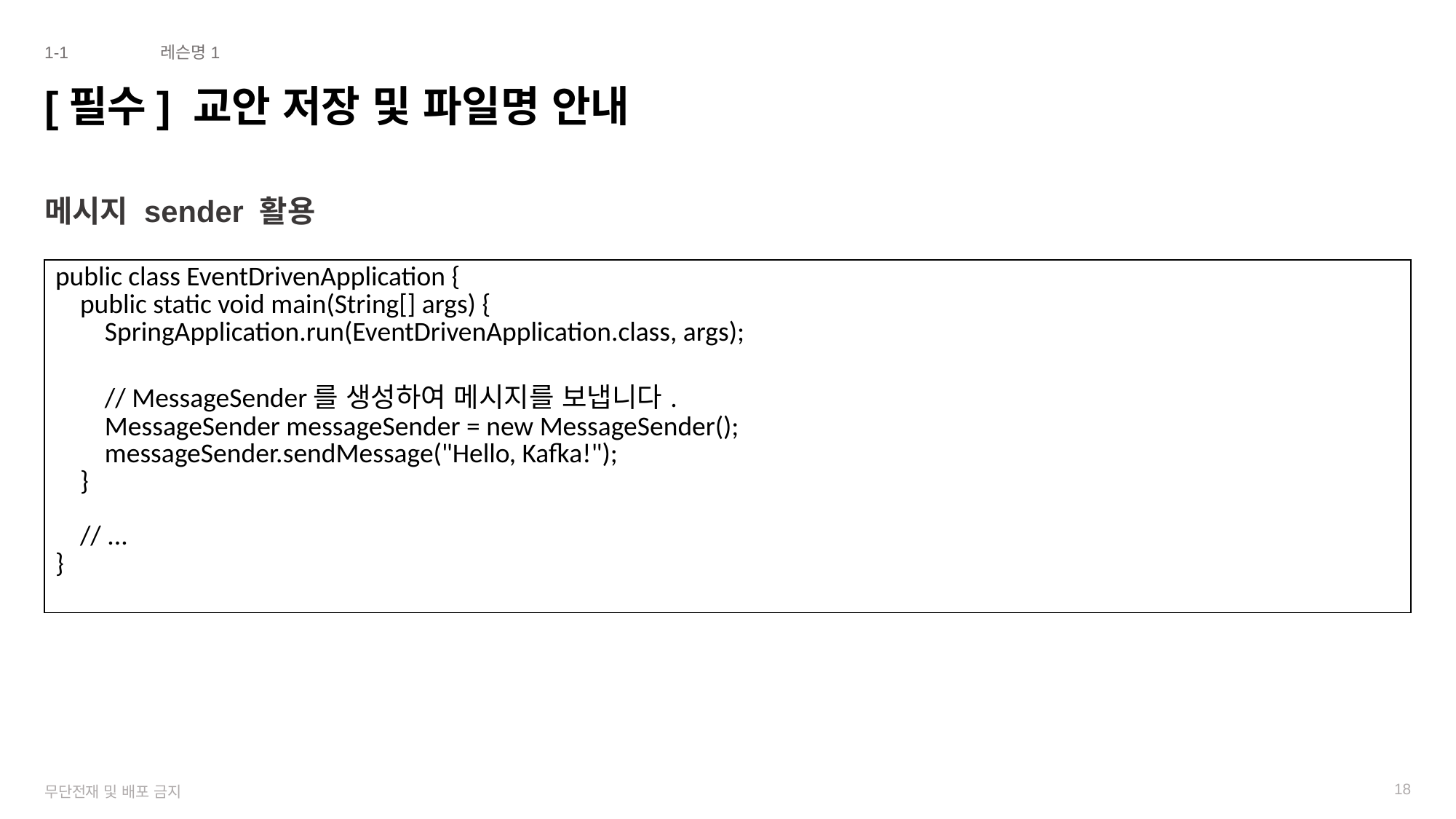

1-1
레슨명1
# [필수] 교안 저장 및 파일명 안내
메시지 sender 활용

| public class EventDrivenApplication { public static void main(String[] args) { SpringApplication.run(EventDrivenApplication.class, args); // MessageSender를 생성하여 메시지를 보냅니다. MessageSender messageSender = new MessageSender(); messageSender.sendMessage("Hello, Kafka!"); } // ... } |
| --- |
18